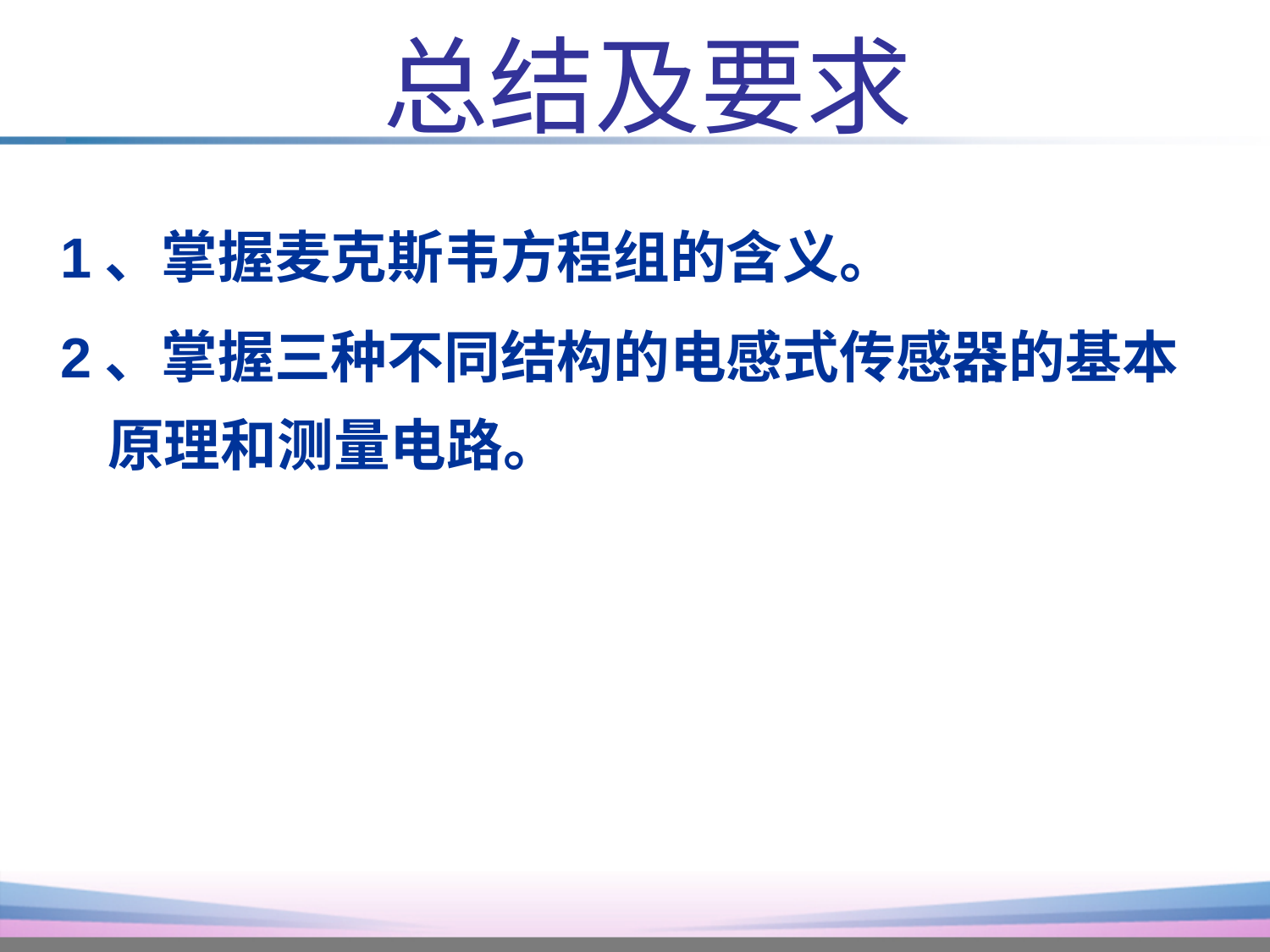

# 总结及要求
1、掌握麦克斯韦方程组的含义。
2、掌握三种不同结构的电感式传感器的基本原理和测量电路。